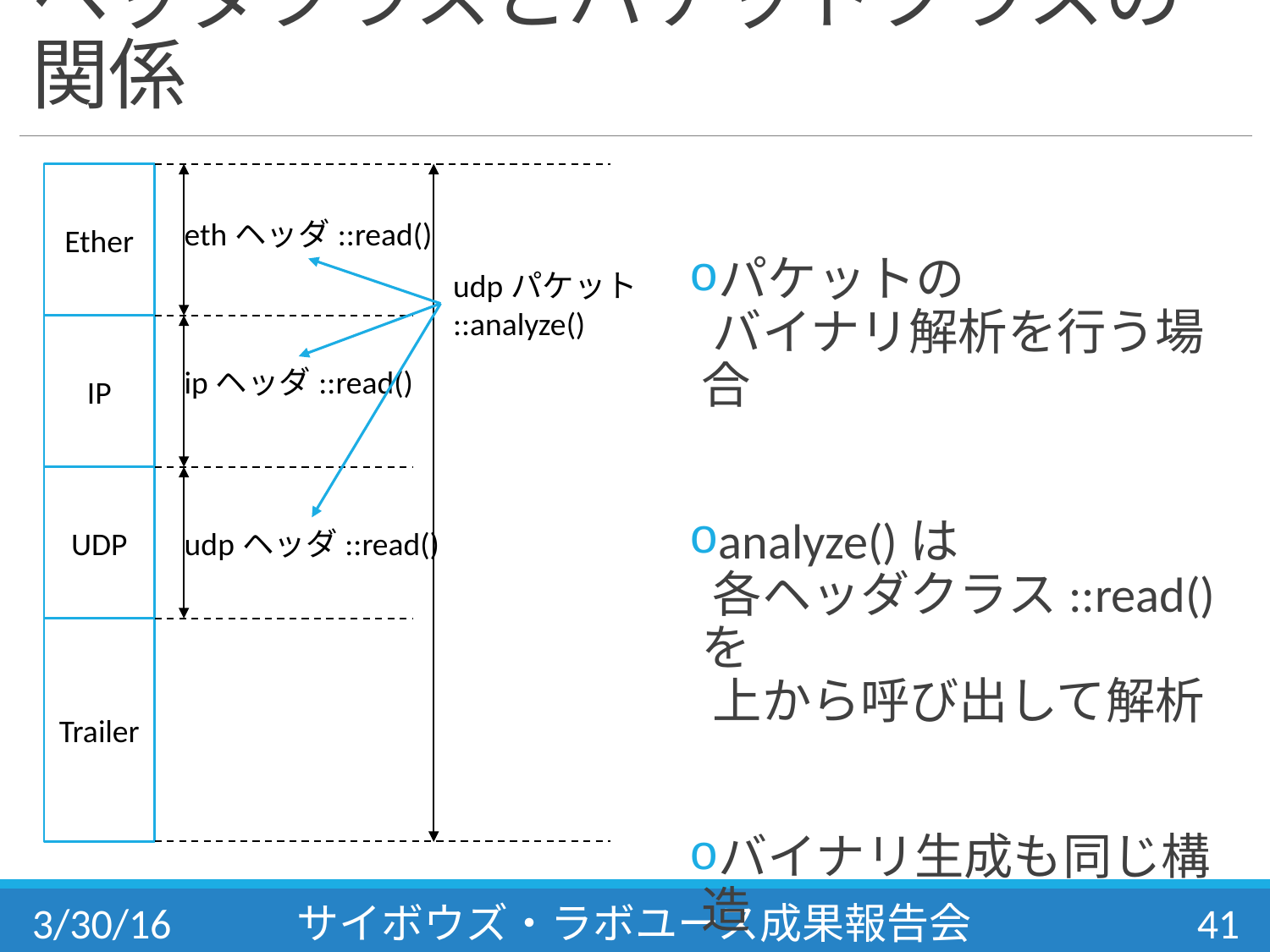

# ヘッダクラスとパケットクラスの関係
Ether

パケットの
 バイナリ解析を行う場合

analyze()は
 各ヘッダクラス::read()を
 上から呼び出して解析

バイナリ生成も同じ構造

ethヘッダ::read()
udpパケット
::analyze()
IP
ipヘッダ::read()
UDP
udpヘッダ::read()
Trailer
3/30/16
サイボウズ・ラボユース成果報告会
41